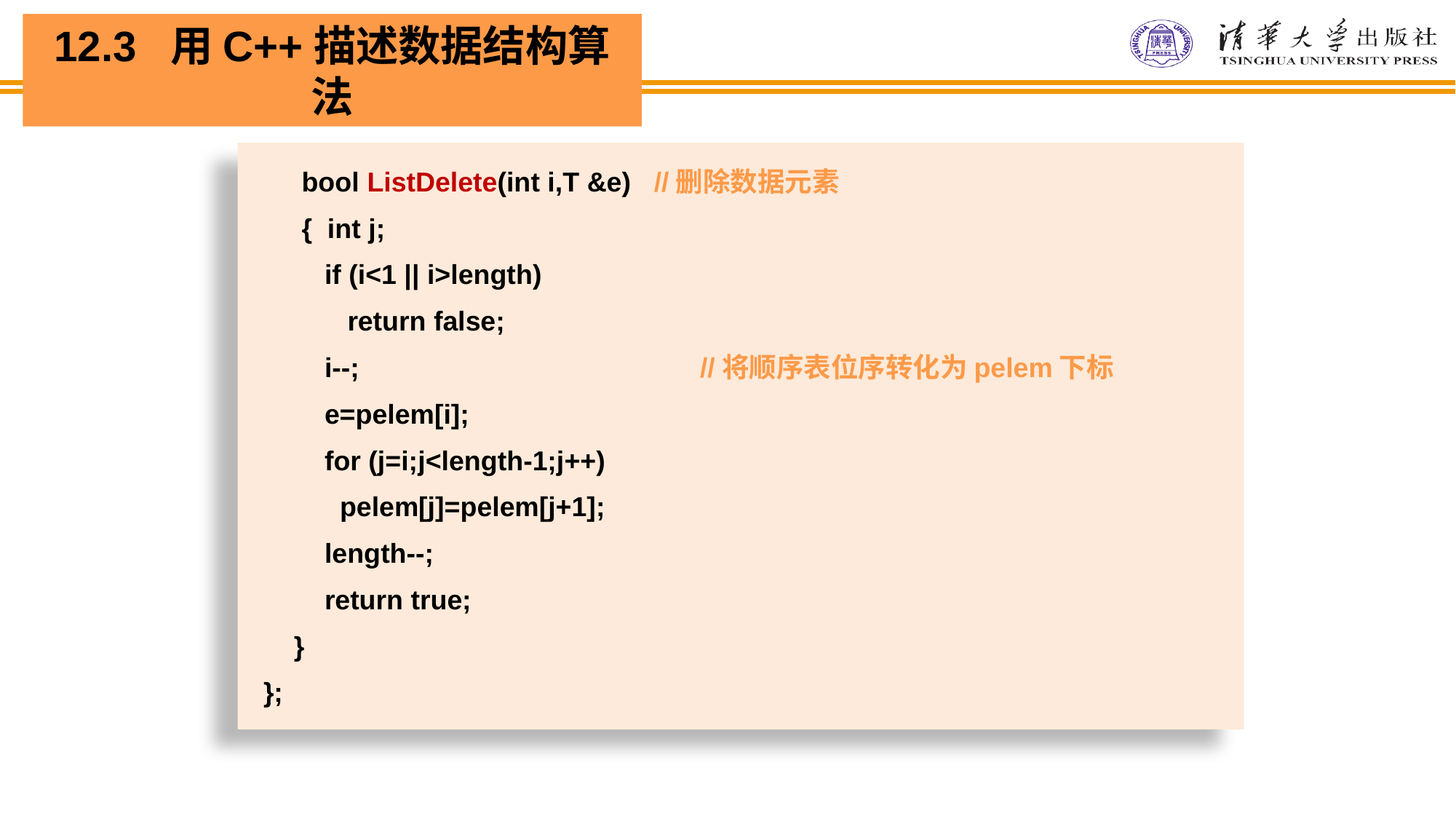

bool ListDelete(int i,T &e)   //删除数据元素
     {  int j;
        if (i<1 || i>length)
           return false;
        i--;		      		//将顺序表位序转化为pelem下标
        e=pelem[i];
        for (j=i;j<length-1;j++)
          pelem[j]=pelem[j+1];
        length--;
        return true;
    }
};